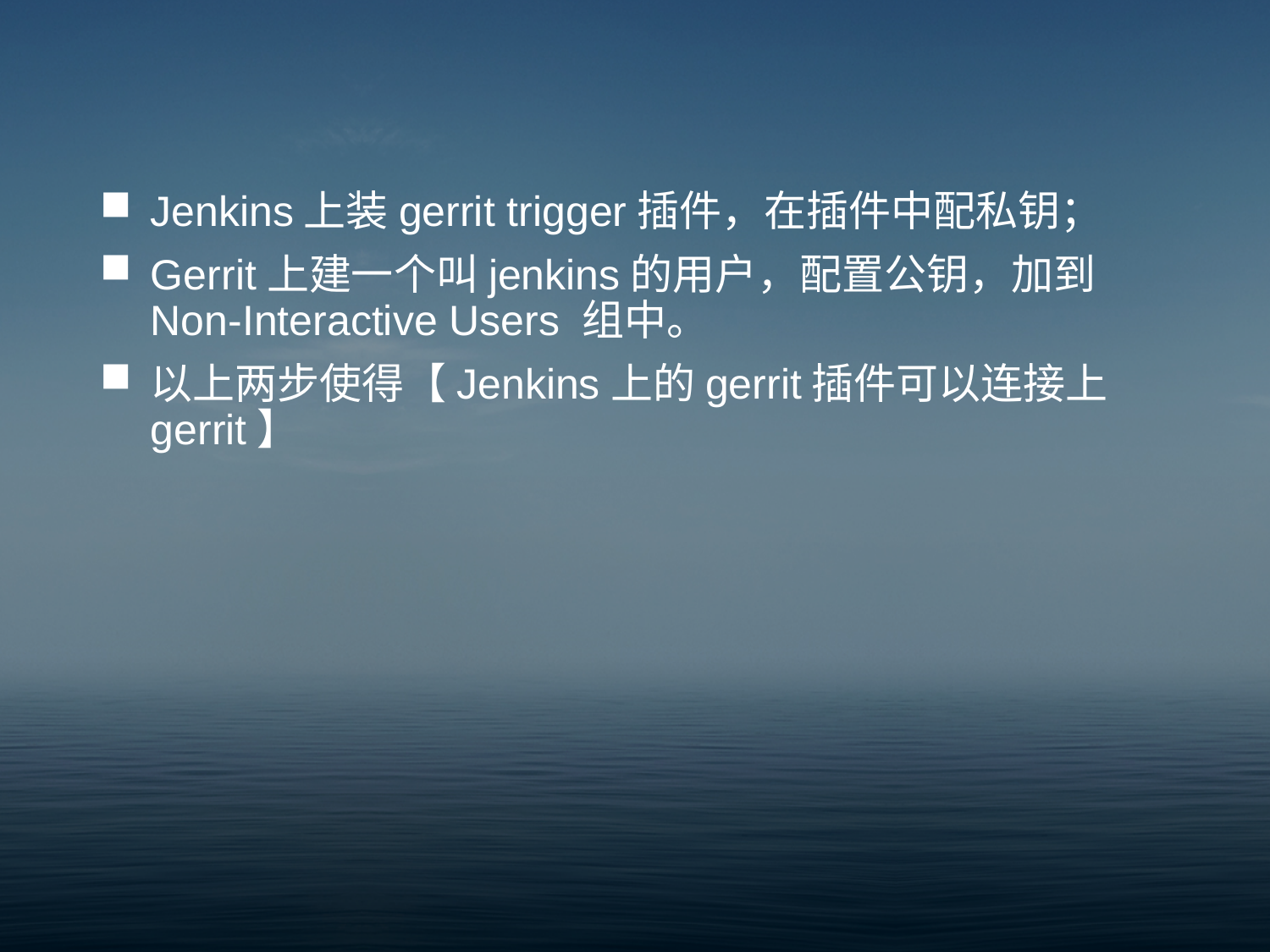

#
Jenkins上装gerrit trigger插件，在插件中配私钥；
Gerrit上建一个叫jenkins的用户，配置公钥，加到Non-Interactive Users 组中。
以上两步使得【Jenkins上的gerrit插件可以连接上gerrit】